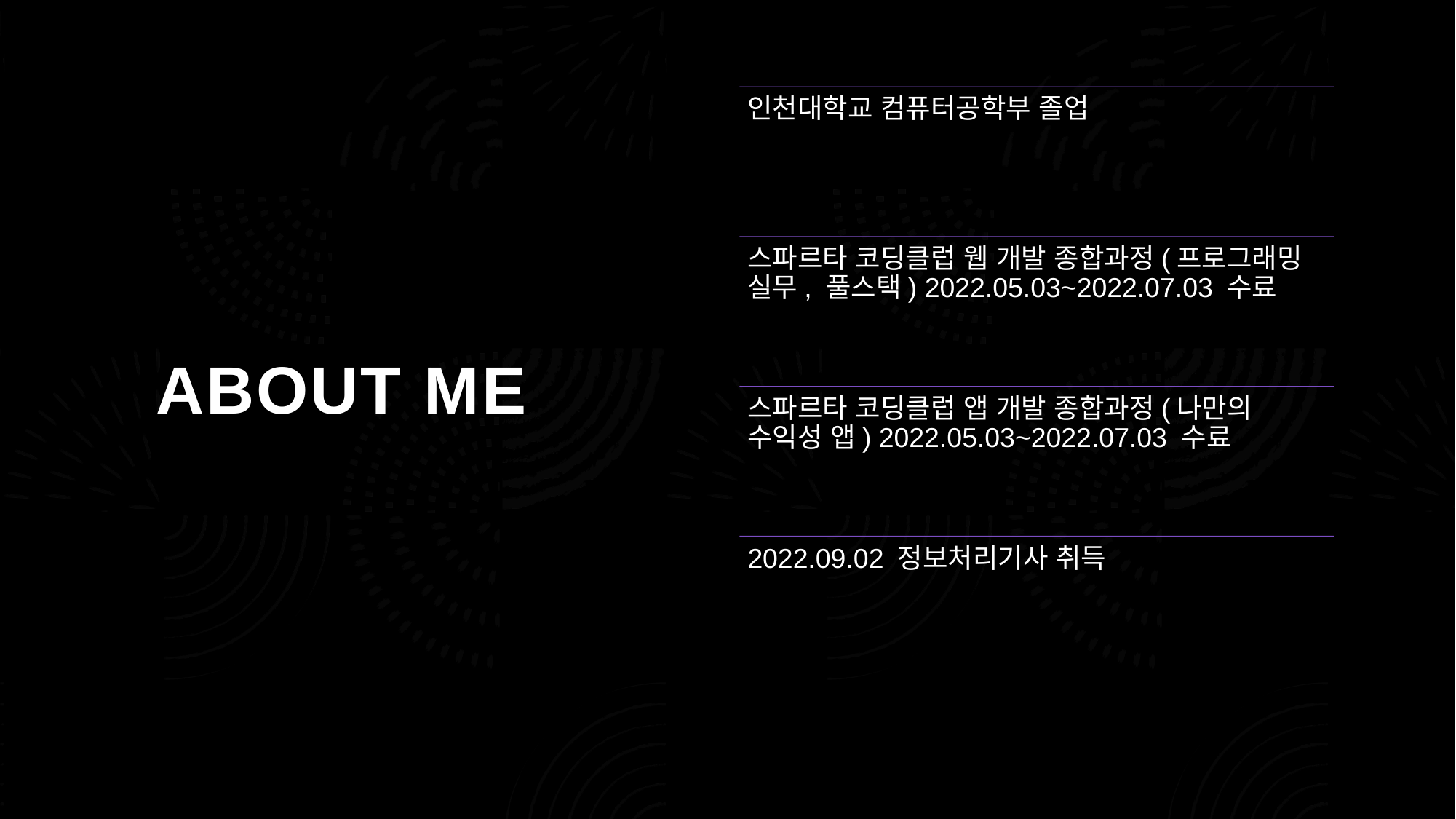

# ABOUT ME
인천대학교 컴퓨터공학부 졸업
스파르타 코딩클럽 웹 개발 종합과정(프로그래밍 실무, 풀스택) 2022.05.03~2022.07.03 수료
스파르타 코딩클럽 앱 개발 종합과정(나만의 수익성 앱) 2022.05.03~2022.07.03 수료
2022.09.02 정보처리기사 취득